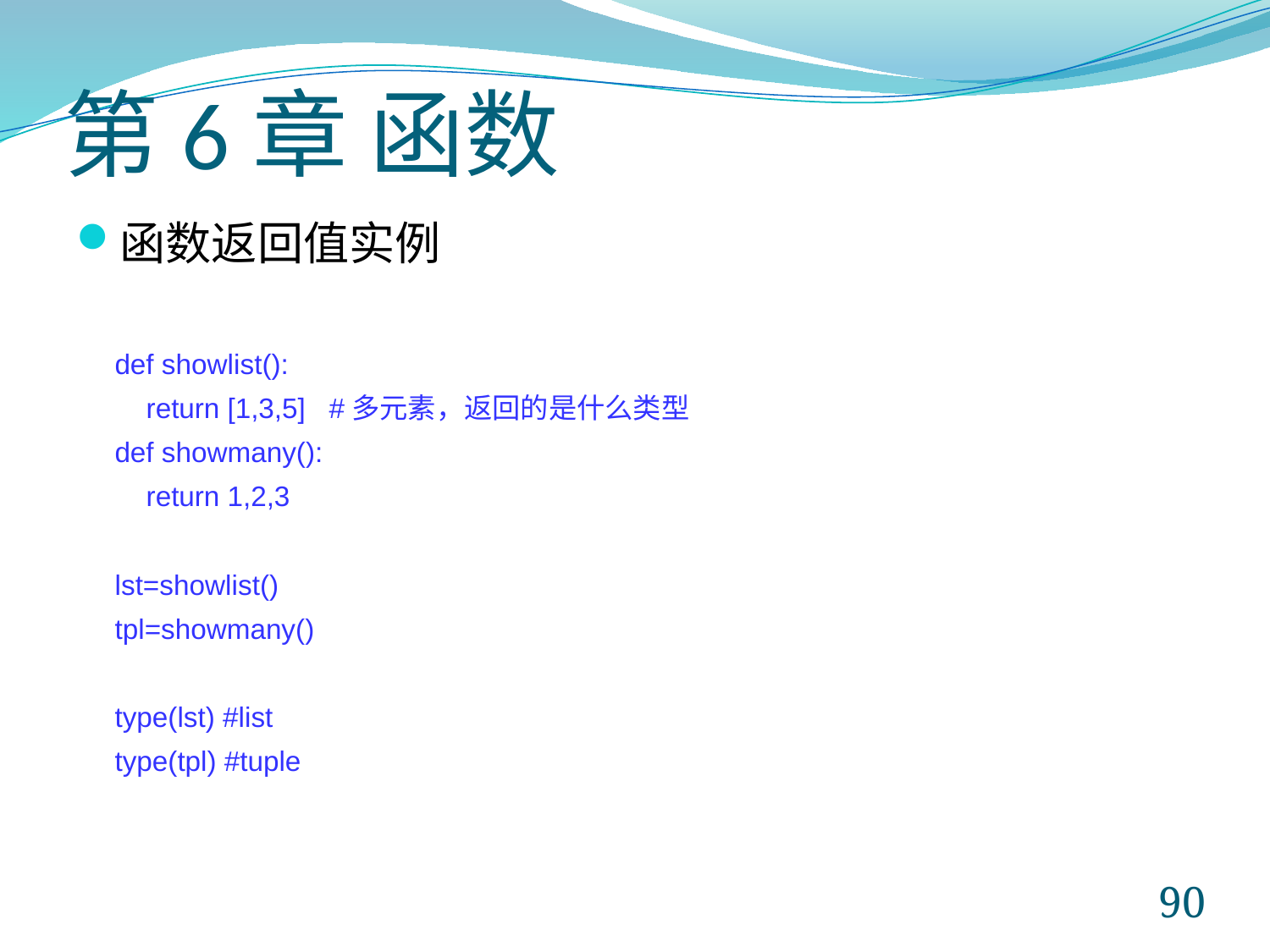

# 第6章 函数
函数返回值实例

def showlist():
    return [1,3,5]   #多元素，返回的是什么类型
def showmany():
    return 1,2,3

lst=showlist()
tpl=showmany()

type(lst) #list
type(tpl) #tuple
90